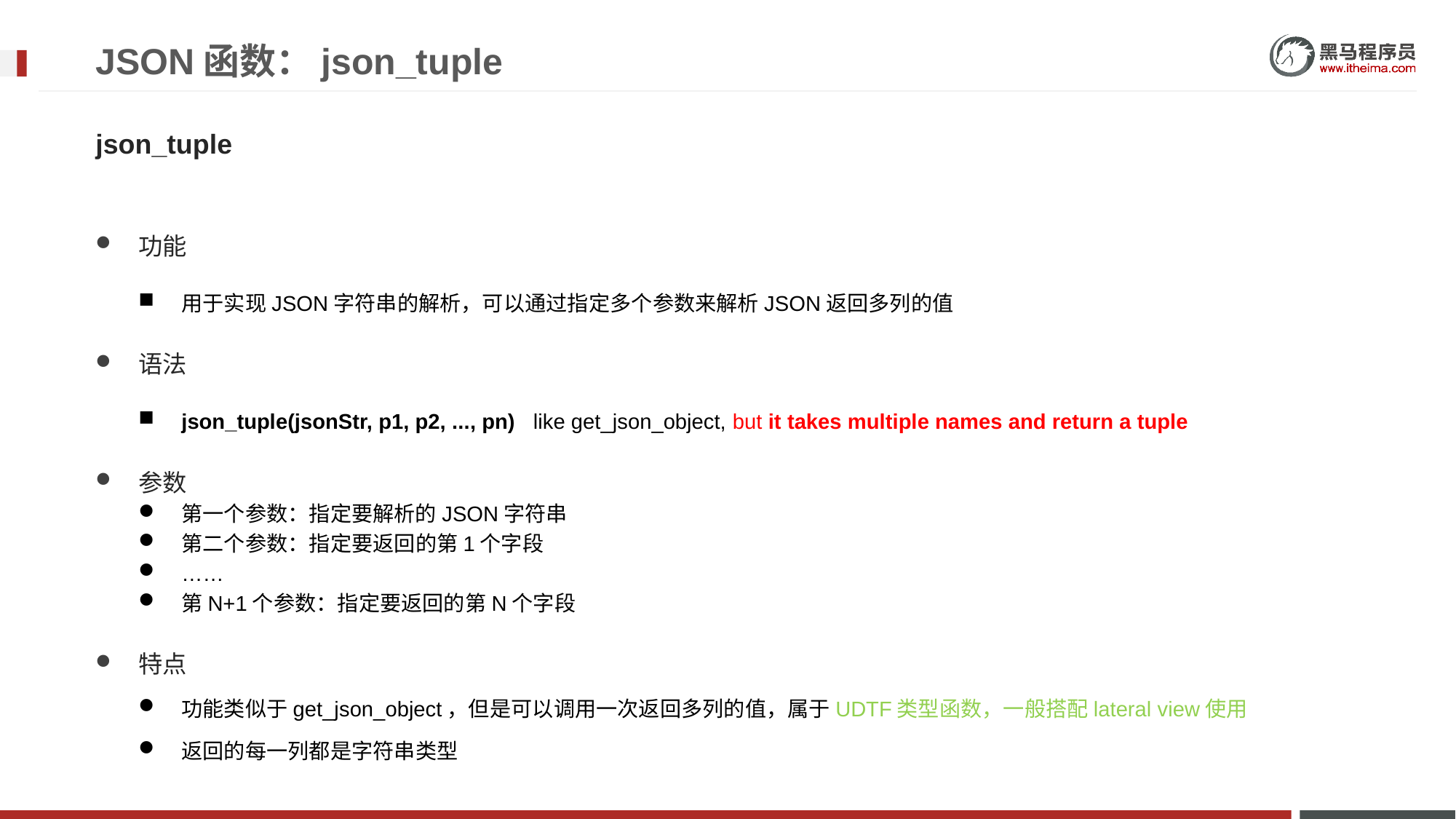

# JSON函数：json_tuple
json_tuple
功能
用于实现JSON字符串的解析，可以通过指定多个参数来解析JSON返回多列的值
语法
json_tuple(jsonStr, p1, p2, ..., pn)   like get_json_object, but it takes multiple names and return a tuple
参数
第一个参数：指定要解析的JSON字符串
第二个参数：指定要返回的第1个字段
……
第N+1个参数：指定要返回的第N个字段
特点
功能类似于get_json_object，但是可以调用一次返回多列的值，属于UDTF类型函数，一般搭配lateral view使用
返回的每一列都是字符串类型